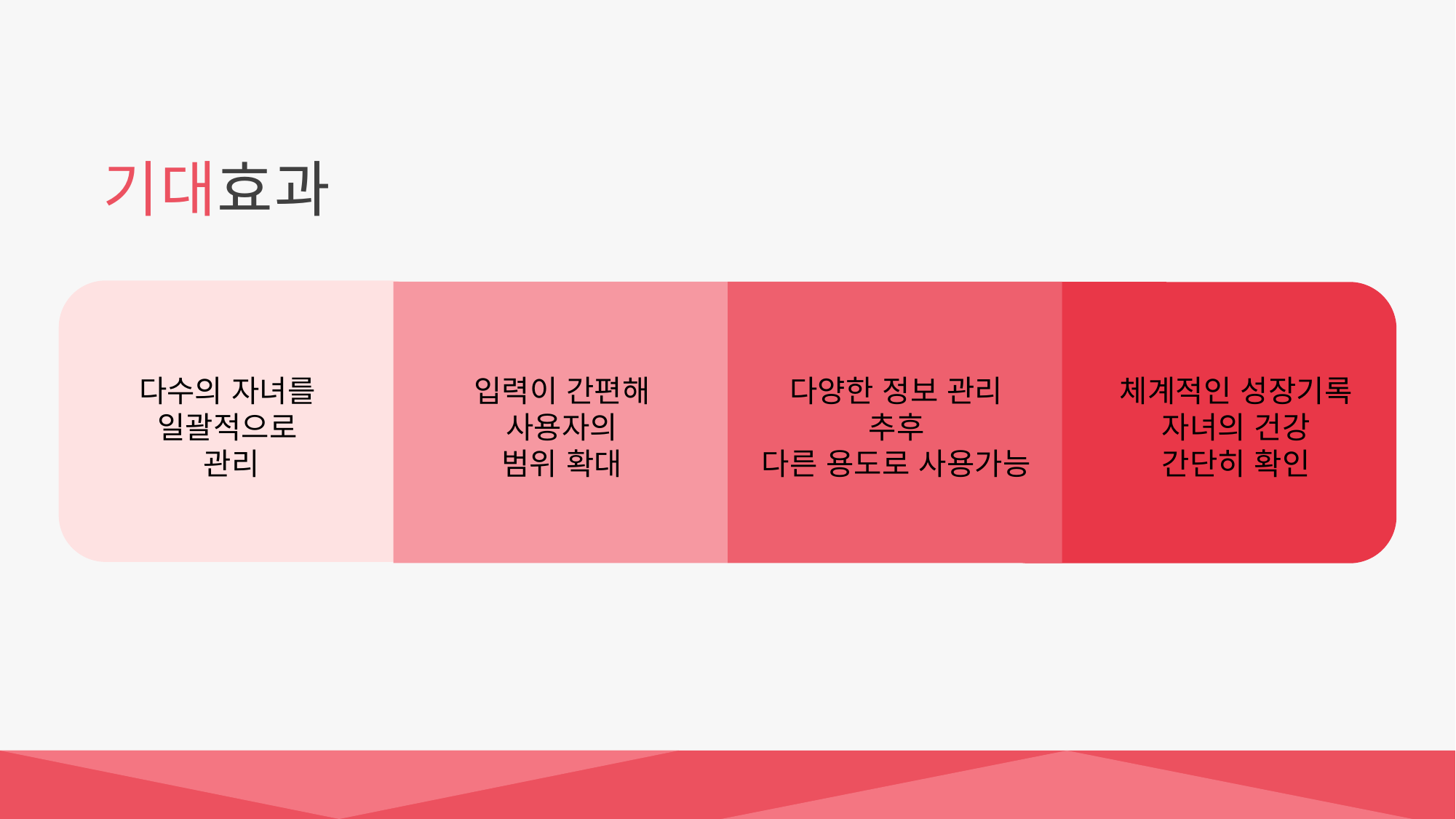

기대효과

다수의 자녀를
일괄적으로
관리
입력이 간편해
사용자의
범위 확대
다양한 정보 관리
추후
다른 용도로 사용가능
체계적인 성장기록
자녀의 건강
간단히 확인